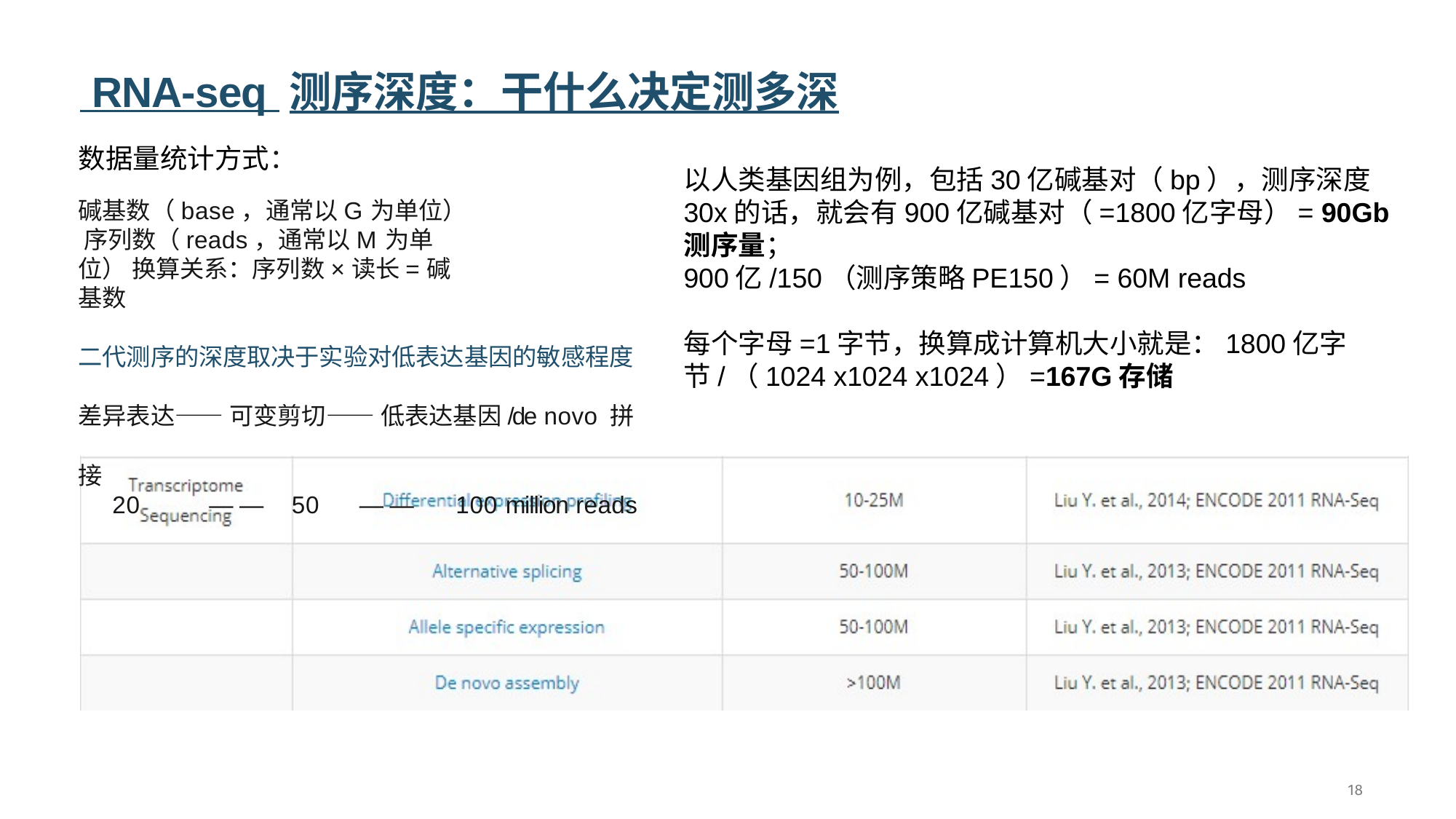

# RNA-seq 测序深度：干什么决定测多深
数据量统计方式：
碱基数（base，通常以G为单位）  序列数（reads，通常以M为单位） 换算关系：序列数×读长=碱基数
二代测序的深度取决于实验对低表达基因的敏感程度 差异表达——可变剪切——低表达基因/de novo 拼接
20	——	50	——	100 million reads
以人类基因组为例，包括30亿碱基对（bp），测序深度30x的话，就会有900亿碱基对（=1800亿字母）= 90Gb测序量；
900亿/150（测序策略PE150）= 60M reads

每个字母=1字节，换算成计算机大小就是：1800亿字节/（1024 x1024 x1024）=167G存储

18